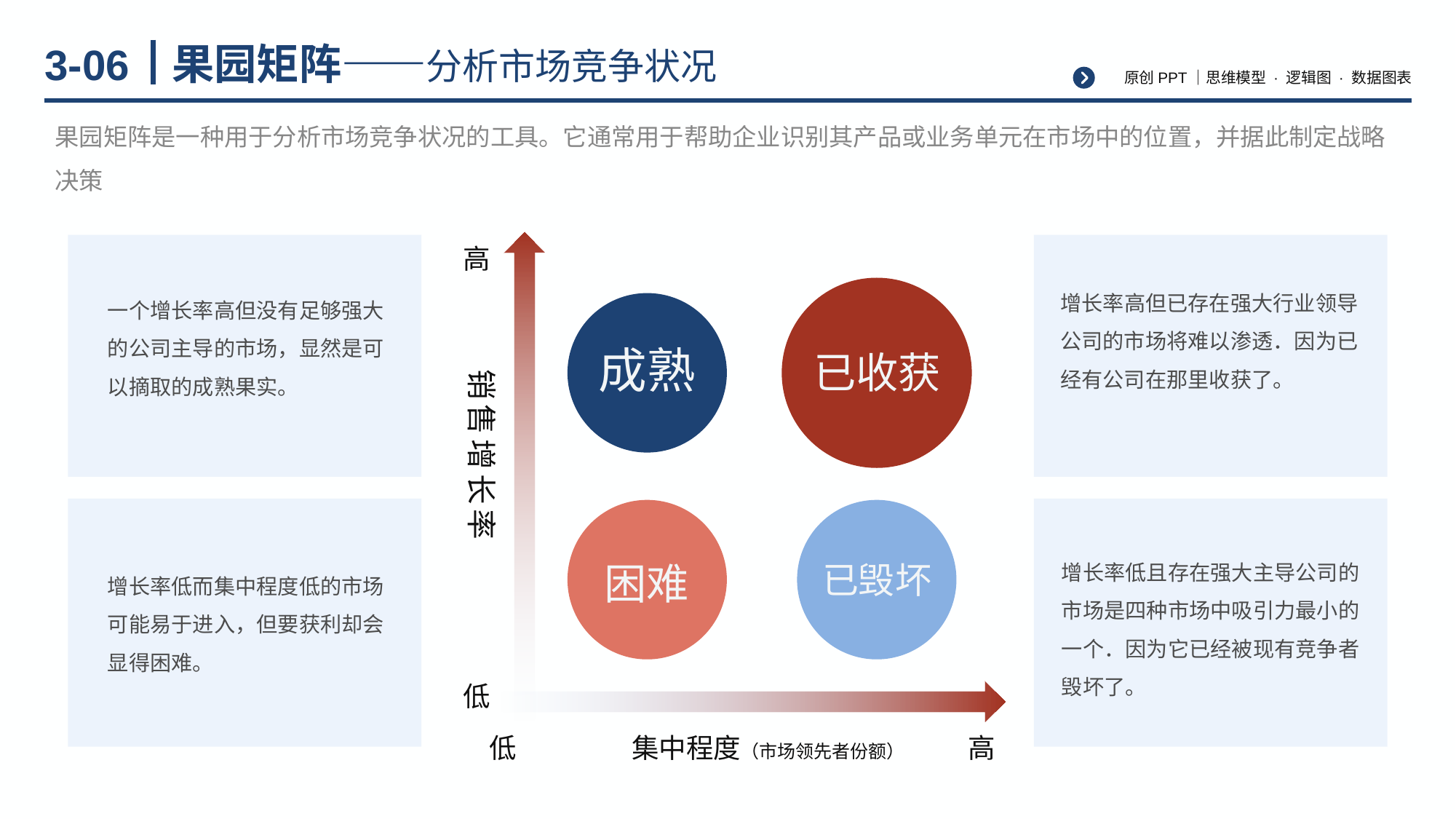

# 果园矩阵——分析市场竞争状况
3-06
果园矩阵是一种用于分析市场竞争状况的工具。它通常用于帮助企业识别其产品或业务单元在市场中的位置，并据此制定战略决策

高
增长率高但已存在强大行业领导公司的市场将难以渗透．因为已经有公司在那里收获了。

一个增长率高但没有足够强大的公司主导的市场，显然是可以摘取的成熟果实。

成熟
已收获
销售增长率

增长率低且存在强大主导公司的市场是四种市场中吸引力最小的一个．因为它已经被现有竞争者毁坏了。
困难
增长率低而集中程度低的市场可能易于进入，但要获利却会显得困难。
已毁坏
低

低
高
集中程度（市场领先者份额）